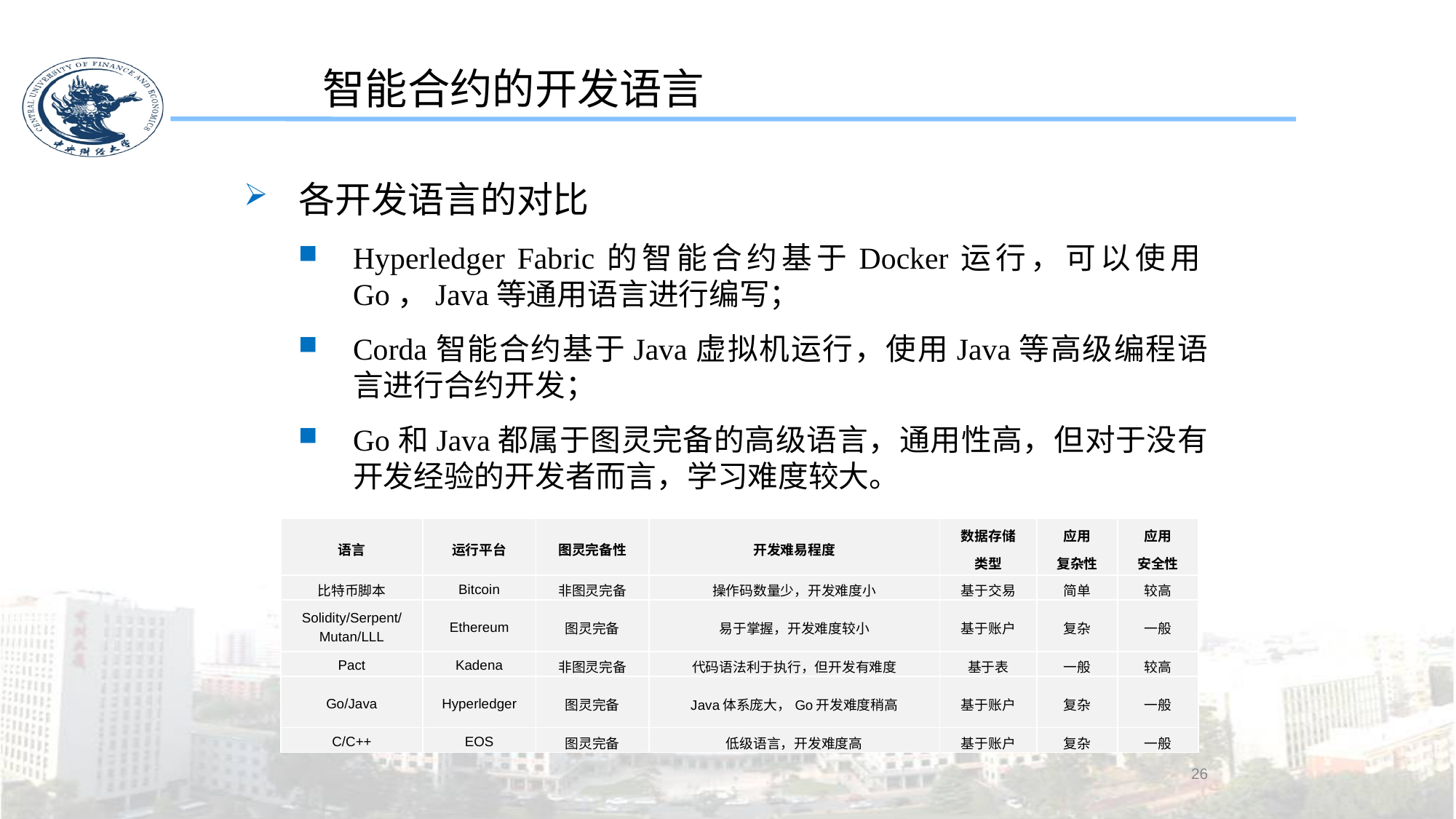

智能合约的开发语言
各开发语言的对比
Hyperledger Fabric的智能合约基于Docker运行，可以使用Go，Java等通用语言进行编写；
Corda智能合约基于Java虚拟机运行，使用Java等高级编程语言进行合约开发；
Go和Java都属于图灵完备的高级语言，通用性高，但对于没有开发经验的开发者而言，学习难度较大。
| 语言 | 运行平台 | 图灵完备性 | 开发难易程度 | 数据存储 类型 | 应用 复杂性 | 应用 安全性 |
| --- | --- | --- | --- | --- | --- | --- |
| 比特币脚本 | Bitcoin | 非图灵完备 | 操作码数量少，开发难度小 | 基于交易 | 简单 | 较高 |
| Solidity/Serpent/Mutan/LLL | Ethereum | 图灵完备 | 易于掌握，开发难度较小 | 基于账户 | 复杂 | 一般 |
| Pact | Kadena | 非图灵完备 | 代码语法利于执行，但开发有难度 | 基于表 | 一般 | 较高 |
| Go/Java | Hyperledger | 图灵完备 | Java体系庞大，Go开发难度稍高 | 基于账户 | 复杂 | 一般 |
| C/C++ | EOS | 图灵完备 | 低级语言，开发难度高 | 基于账户 | 复杂 | 一般 |
26